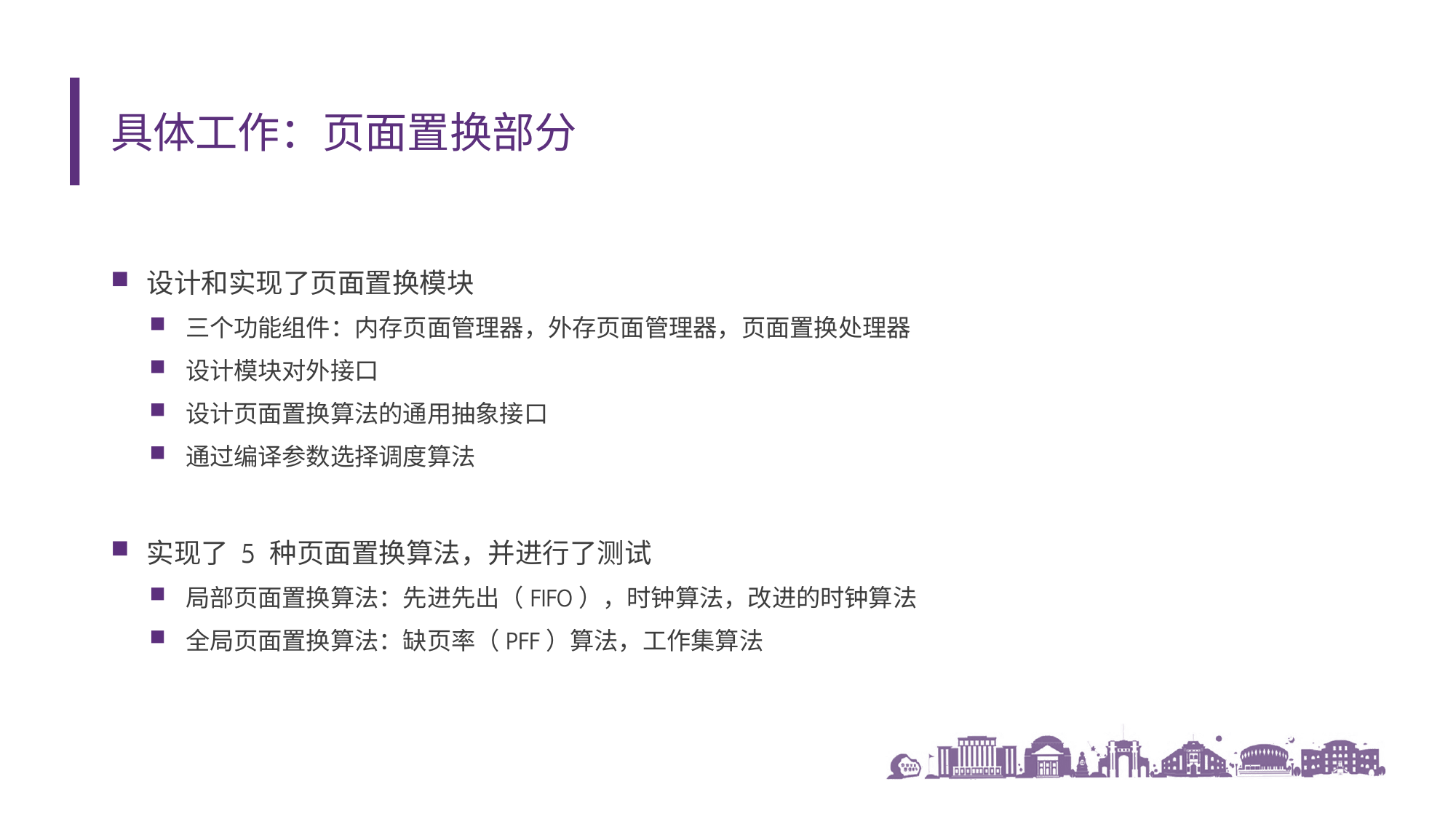

# 具体工作：页面置换部分
设计和实现了页面置换模块
三个功能组件：内存页面管理器，外存页面管理器，页面置换处理器
设计模块对外接口
设计页面置换算法的通用抽象接口
通过编译参数选择调度算法

实现了 5 种页面置换算法，并进行了测试
局部页面置换算法：先进先出（FIFO），时钟算法，改进的时钟算法
全局页面置换算法：缺页率（PFF）算法，工作集算法